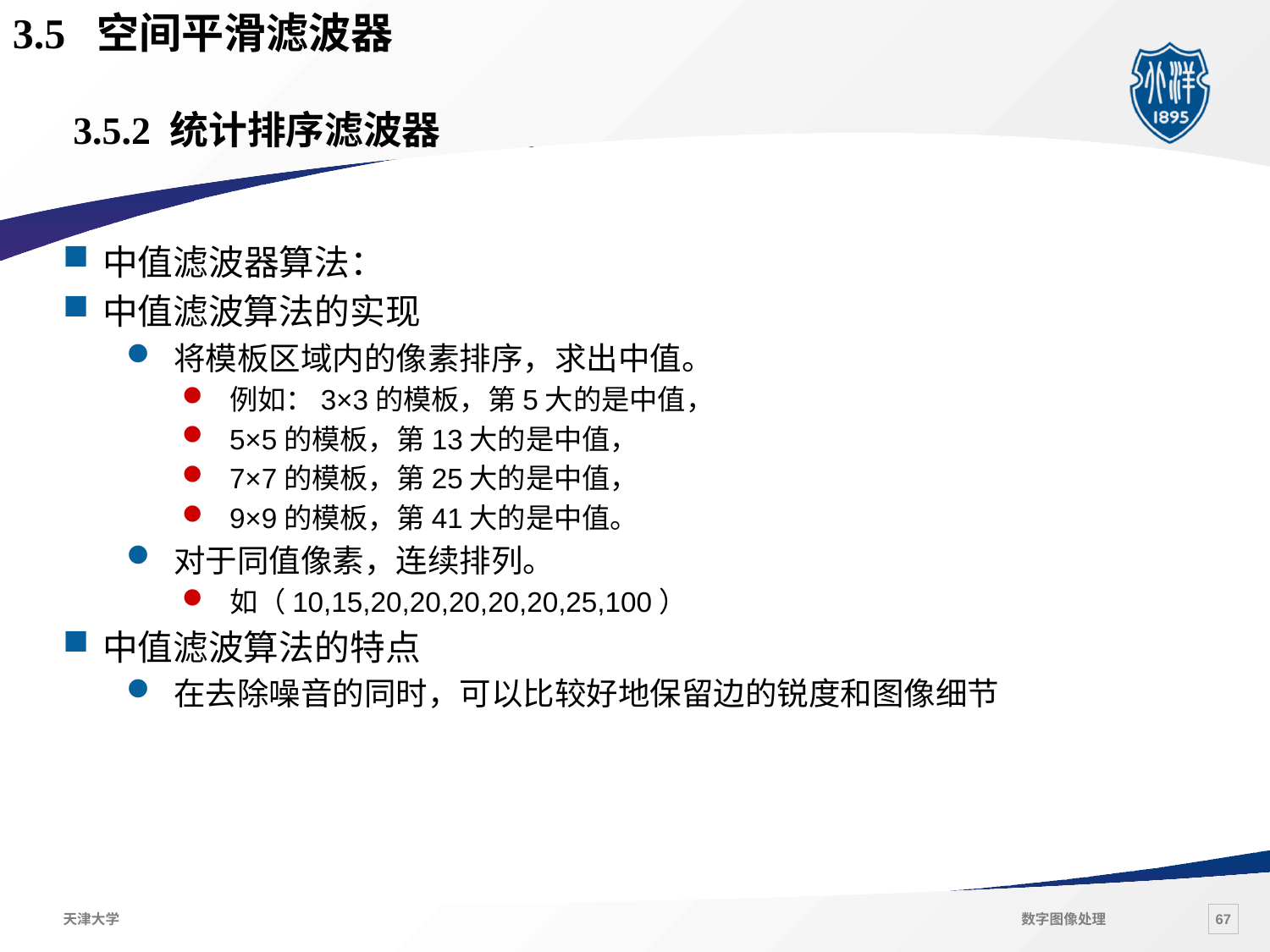

3.5  空间平滑滤波器
# 3.5.2 统计排序滤波器
中值滤波器算法：
中值滤波算法的实现
将模板区域内的像素排序，求出中值。
例如：3×3的模板，第5大的是中值，
5×5的模板，第13大的是中值，
7×7的模板，第25大的是中值，
9×9的模板，第41大的是中值。
对于同值像素，连续排列。
如（10,15,20,20,20,20,20,25,100）
中值滤波算法的特点
在去除噪音的同时，可以比较好地保留边的锐度和图像细节